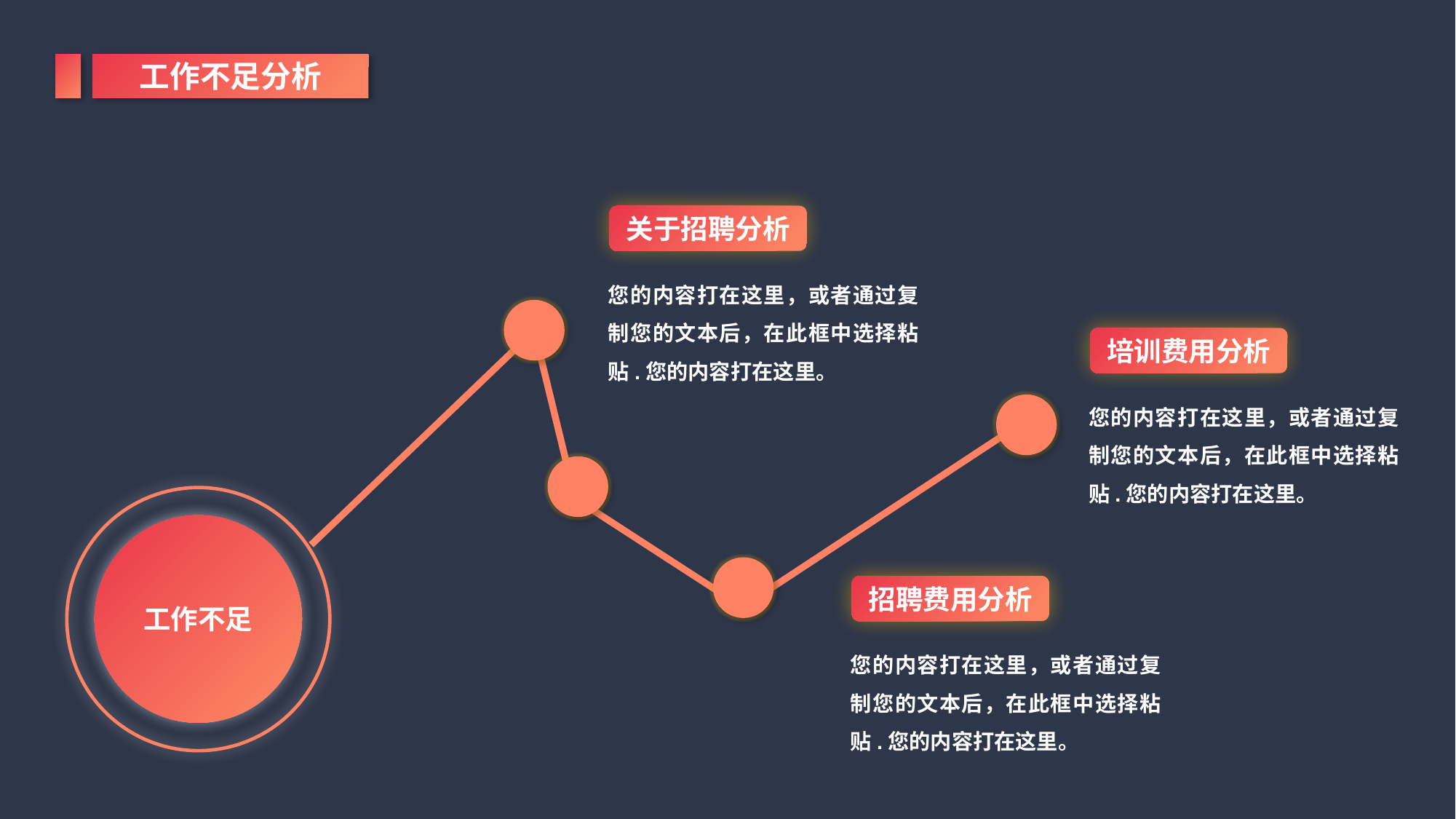

工作不足分析
关于招聘分析
您的内容打在这里，或者通过复制您的文本后，在此框中选择粘贴.您的内容打在这里。

培训费用分析
您的内容打在这里，或者通过复制您的文本后，在此框中选择粘贴.您的内容打在这里。

工作不足

招聘费用分析
您的内容打在这里，或者通过复制您的文本后，在此框中选择粘贴.您的内容打在这里。